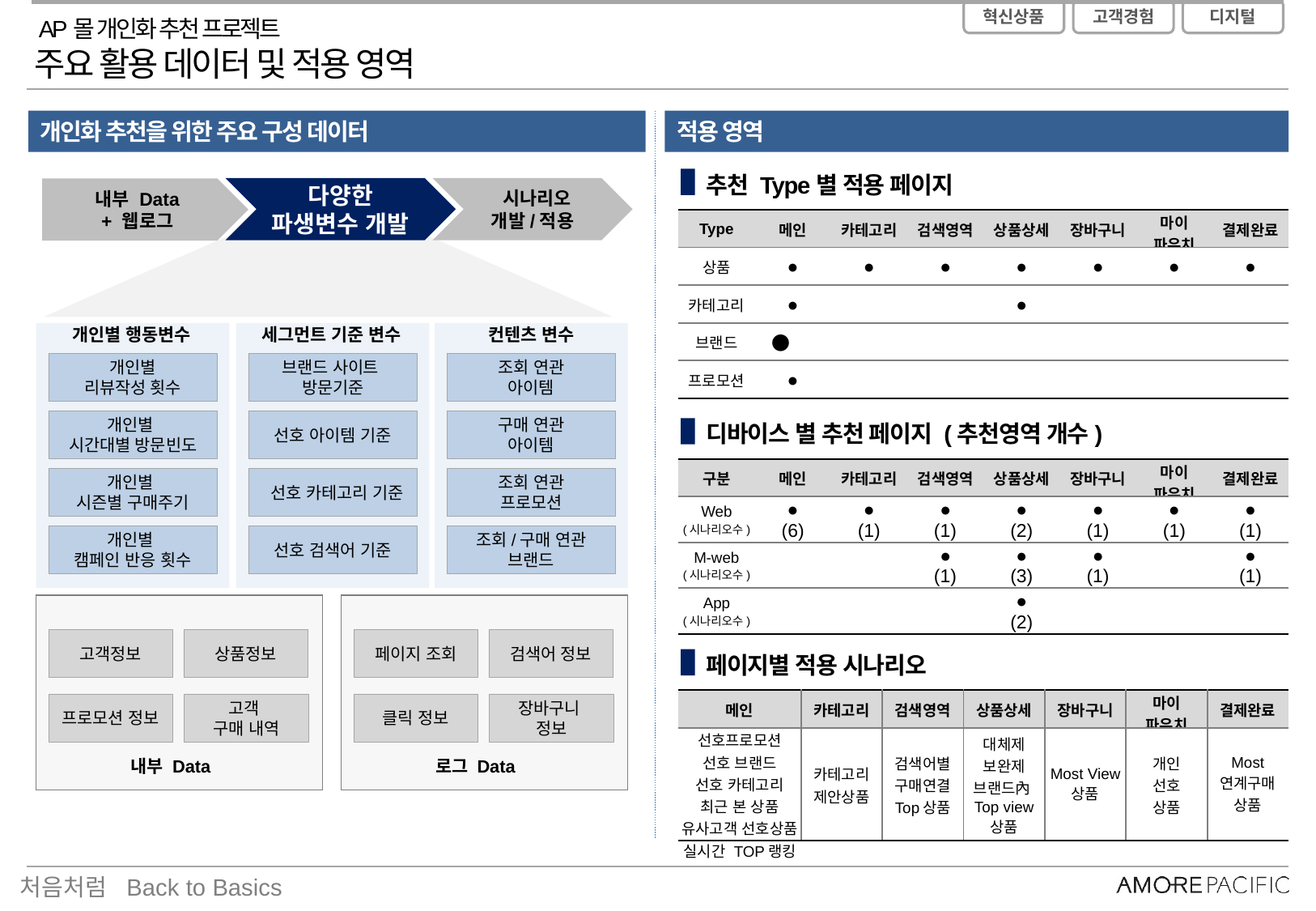

AP몰 개인화 추천 프로젝트
주요 활용 데이터 및 적용 영역
개인화 추천을 위한 주요 구성 데이터
적용 영역
추천 Type별 적용 페이지

다양한
파생변수 개발
 시나리오 개발/적용
내부 Data
+ 웹로그
| Type | 메인 | 카테고리 | 검색영역 | 상품상세 | 장바구니 | 마이 파우치 | 결제완료 |
| --- | --- | --- | --- | --- | --- | --- | --- |
| 상품 | ● | ● | ● | ● | ● | ● | ● |
| 카테고리 | ● |  |  | ● |  |  |  |
| 브랜드 | ● |  |  |  |  |  |  |
| 프로모션 | ● |  |  |  |  |  |  |

개인별 행동변수
세그먼트 기준 변수
컨텐츠 변수

개인별
리뷰작성 횟수
브랜드 사이트
방문기준
조회 연관
아이템
개인별
시간대별 방문빈도
선호 아이템 기준
구매 연관
아이템
디바이스 별 추천 페이지 (추천영역 개수)

| 구분 | 메인 | 카테고리 | 검색영역 | 상품상세 | 장바구니 | 마이 파우치 | 결제완료 |
| --- | --- | --- | --- | --- | --- | --- | --- |
| Web (시나리오수) | ● (6) | ● (1) | ● (1) | ● (2) | ● (1) | ● (1) | ● (1) |
| M-web (시나리오수) |  |  | ● (1) | ● (3) | ● (1) |  | ● (1) |
| App (시나리오수) |  |  |  | ● (2) |  |  |  |
개인별
시즌별 구매주기
 선호 카테고리 기준
조회 연관
프로모션
개인별
캠페인 반응 횟수
선호 검색어 기준
조회/구매 연관
브랜드

고객정보
상품정보
페이지 조회
검색어 정보
페이지별 적용 시나리오

| 메인 | 카테고리 | 검색영역 | 상품상세 | 장바구니 | 마이 파우치 | 결제완료 |
| --- | --- | --- | --- | --- | --- | --- |
| 선호프로모션 선호 브랜드 선호 카테고리 최근 본 상품 유사고객 선호상품 실시간 TOP랭킹 | 카테고리 제안상품 | 검색어별 구매연결 Top상품 | 대체제 보완제 브랜드內 Top view 상품 | Most View 상품 | 개인 선호 상품 | Most 연계구매 상품 |
프로모션 정보
고객
구매 내역
클릭 정보
장바구니
정보
내부 Data
로그 Data